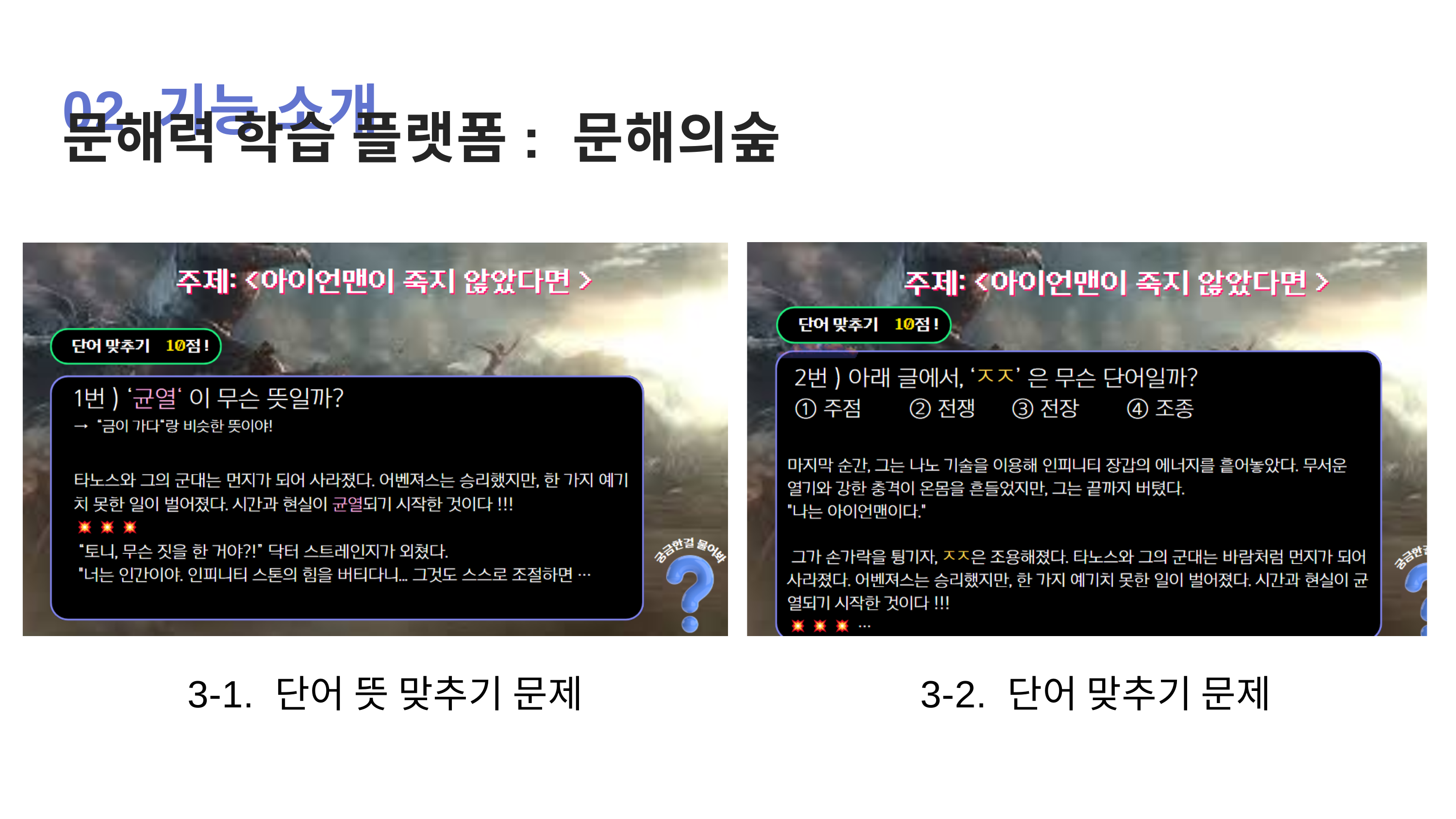

02 기능 소개
문해력 학습 플랫폼: 문해의숲

3-1. 단어 뜻 맞추기 문제
3-2. 단어 맞추기 문제